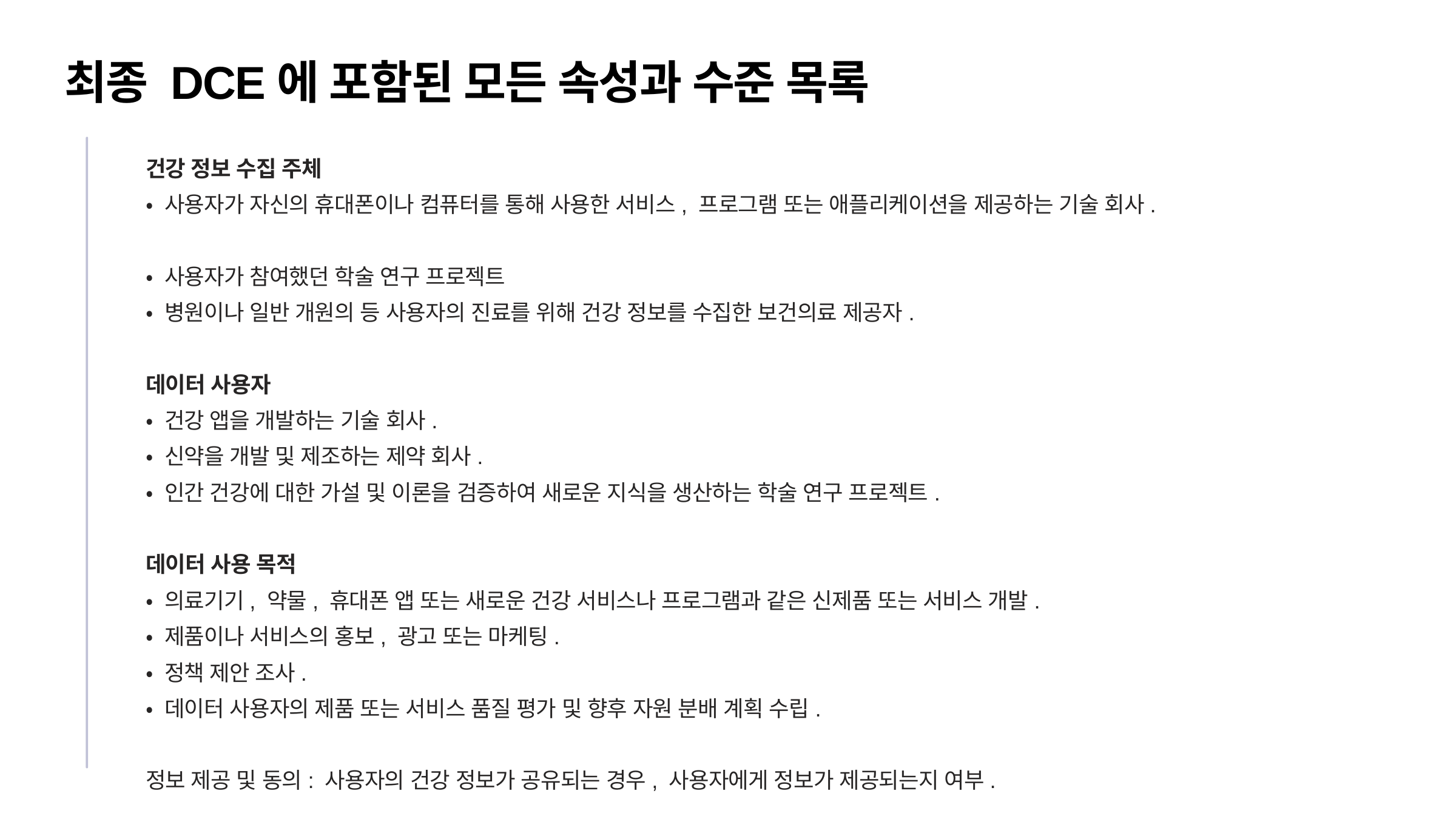

최종 DCE에 포함된 모든 속성과 수준 목록

건강 정보 수집 주체
• 사용자가 자신의 휴대폰이나 컴퓨터를 통해 사용한 서비스, 프로그램 또는 애플리케이션을 제공하는 기술 회사.
• 사용자가 참여했던 학술 연구 프로젝트
• 병원이나 일반 개원의 등 사용자의 진료를 위해 건강 정보를 수집한 보건의료 제공자.

데이터 사용자
• 건강 앱을 개발하는 기술 회사.
• 신약을 개발 및 제조하는 제약 회사.
• 인간 건강에 대한 가설 및 이론을 검증하여 새로운 지식을 생산하는 학술 연구 프로젝트.

데이터 사용 목적
• 의료기기, 약물, 휴대폰 앱 또는 새로운 건강 서비스나 프로그램과 같은 신제품 또는 서비스 개발.
• 제품이나 서비스의 홍보, 광고 또는 마케팅.
• 정책 제안 조사.
• 데이터 사용자의 제품 또는 서비스 품질 평가 및 향후 자원 분배 계획 수립.

정보 제공 및 동의: 사용자의 건강 정보가 공유되는 경우, 사용자에게 정보가 제공되는지 여부.

• 건강 정보가 새로운 맥락에서 공유되고 사용되더라도 사용자에게는 통보되지 않는다.

• 건강 정보가 새로운 맥락에서 공유되고 사용된다는 사실을 사용자에게 통보한다.

• 건강 정보가 공유되고 사용된다는 사실을 사용자에게 통보하고, 거부(opt-out)할 수 있는 기회도 제공한다.

• 사용자에게 통보하며, 공유 및 사용에 대해 동의(consent)를 요청한다.

데이터 공유 검토 절차: 데이터가 공유되기 전에, 공유 목적과 데이터 사용자의 보관·활용 방식에 대한 검토가 있을 수 있다. 데이터 사용자는 건강 정보 접근을 신청해야 하며, 검토자는 국가 법률에 근거하여 결정을 내린다.

• 데이터 공유에 대한 검토는 없다.

• 위원회가 새로운 맥락에서 건강 정보를 공유하는 것에 대해 검토한다.

• 위원회가 새로운 맥락에서 건강 정보를 공유하고 사용하는 것 모두에 대해 검토한다.